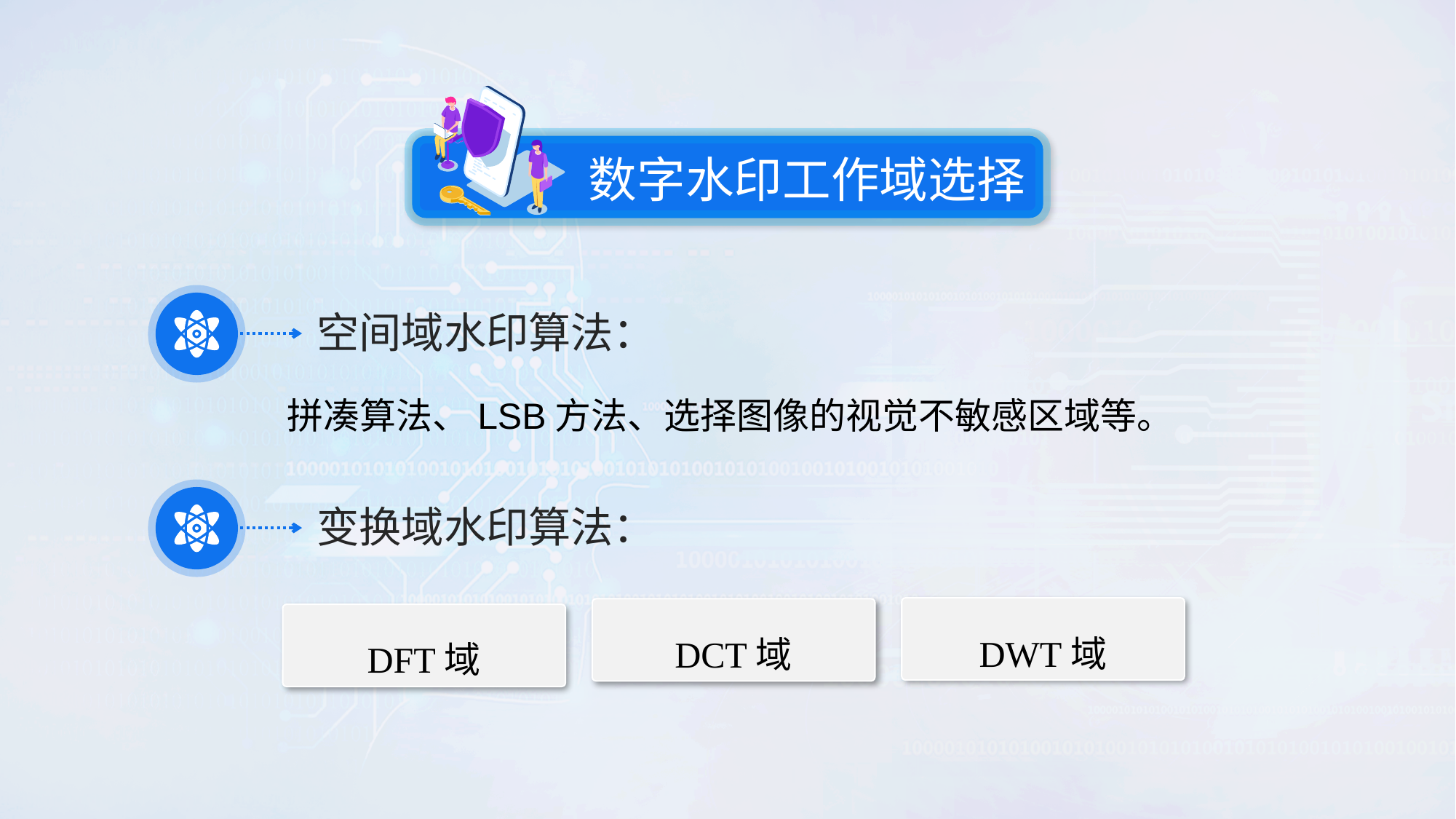

数字水印工作域选择

空间域水印算法：

拼凑算法、LSB方法、选择图像的视觉不敏感区域等。

变换域水印算法：

DWT域

DCT域

DFT域